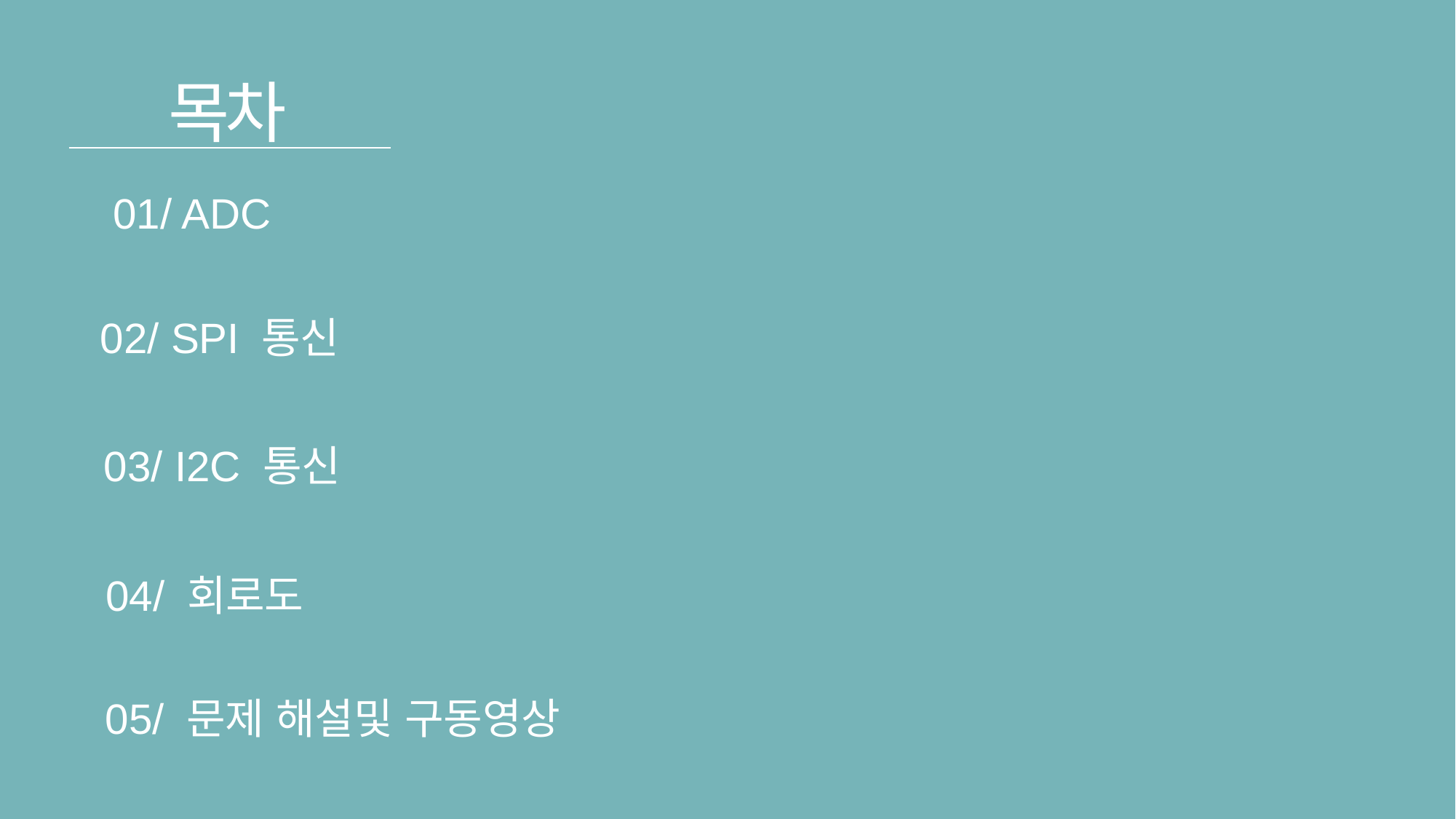

목차
01/ ADC
02/ SPI 통신

03/ I2C 통신
04/ 회로도

05/ 문제 해설및 구동영상